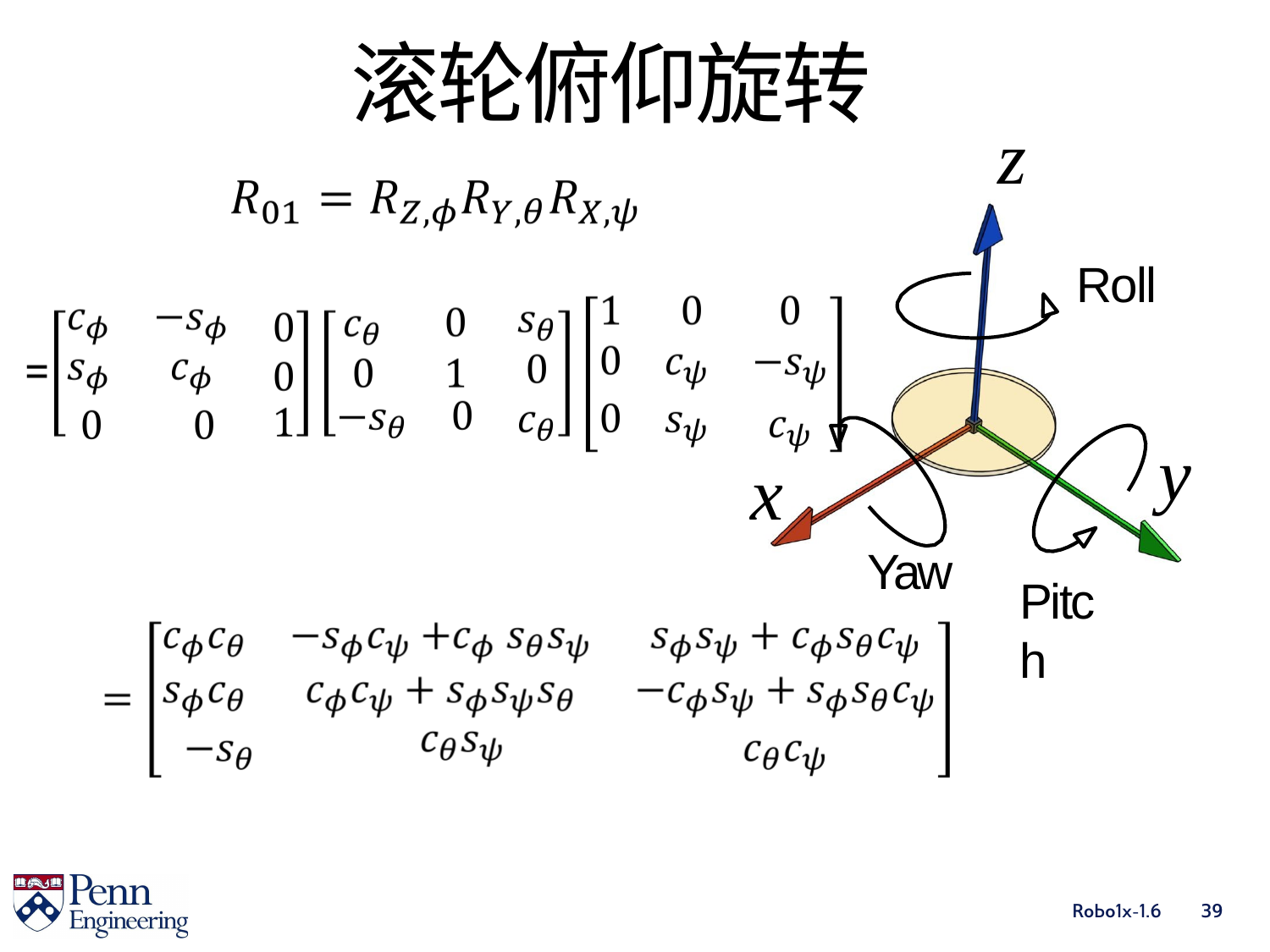

# 滚轮俯仰旋转
z

Roll

y
x

Yaw

Pitch
Robo1x-1.6
39